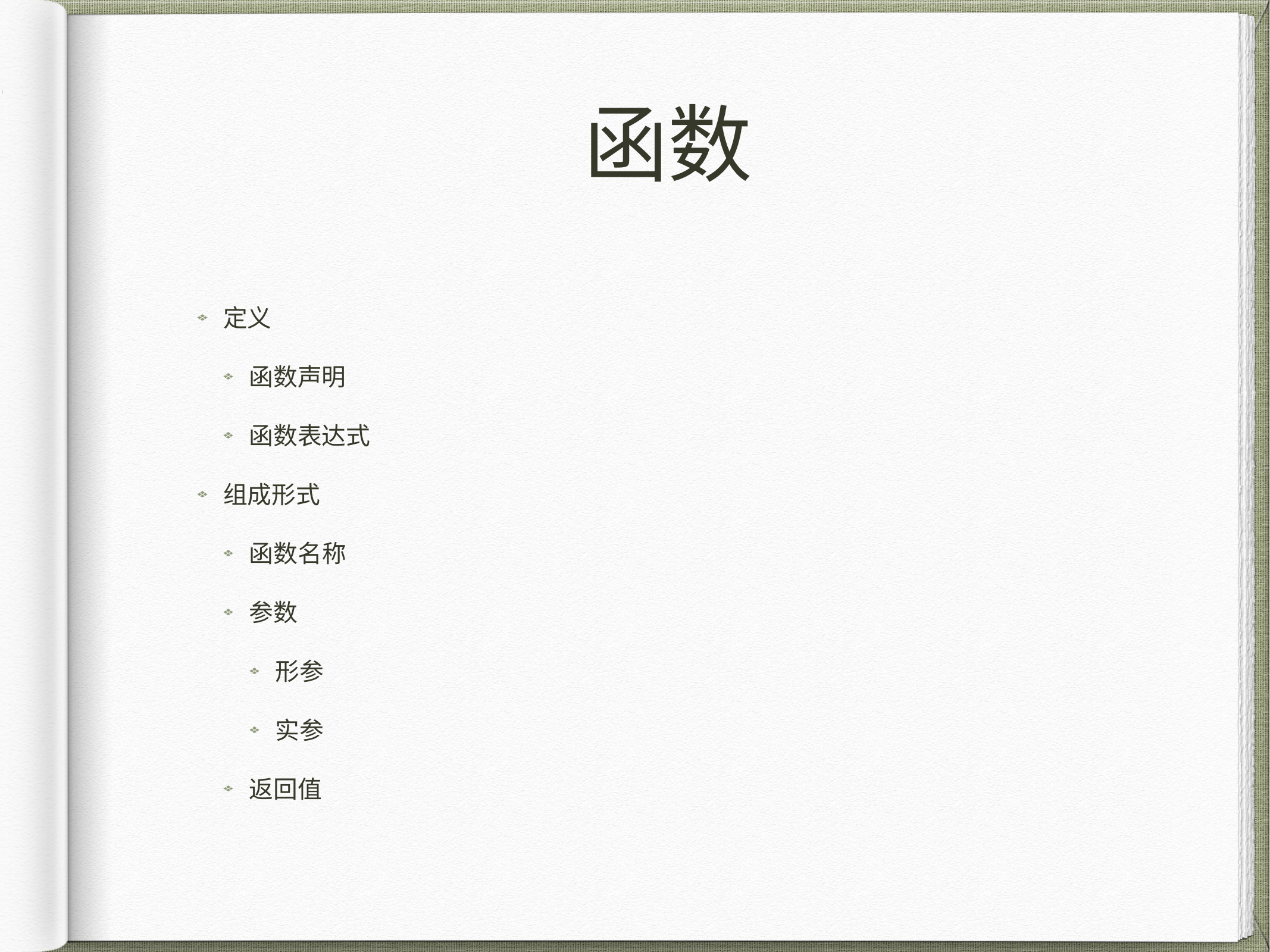

# 函数
定义
函数声明
函数表达式
组成形式
函数名称
参数
形参
实参
返回值